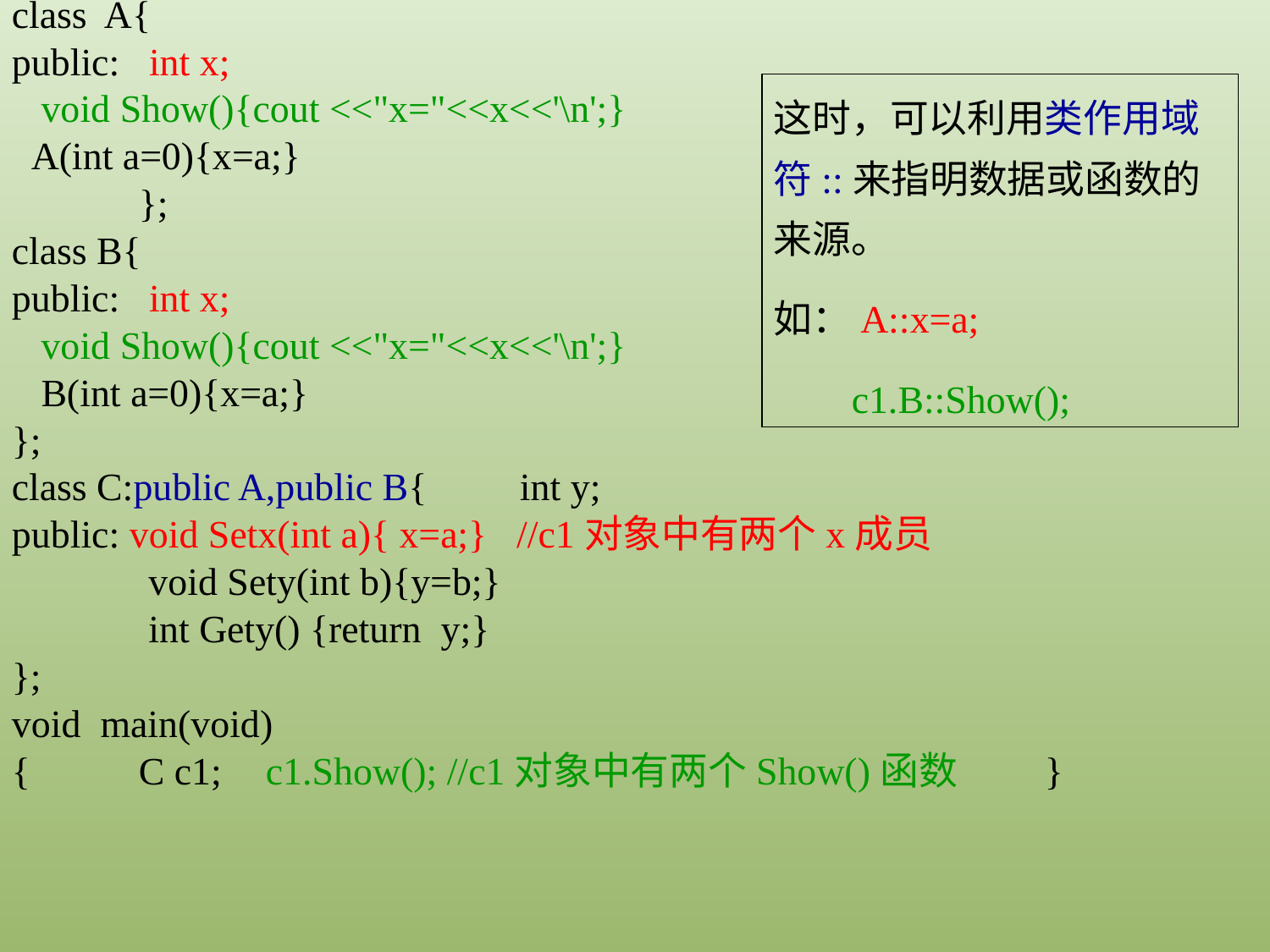

class  A{
public:   int x;
   void Show(){cout <<"x="<<x<<'\n';}
  A(int a=0){x=a;}
	};
class B{
public:   int x;
   void Show(){cout <<"x="<<x<<'\n';}
   B(int a=0){x=a;}
};
class C:public A,public B{	int y;
public: void Setx(int a){ x=a;}   //c1对象中有两个x成员
	 void Sety(int b){y=b;}
	 int Gety() {return  y;}
};
void  main(void)
{	C c1;	c1.Show(); //c1对象中有两个Show()函数         }
这时，可以利用类作用域符::来指明数据或函数的来源。
如：A::x=a;
        c1.B::Show();
743